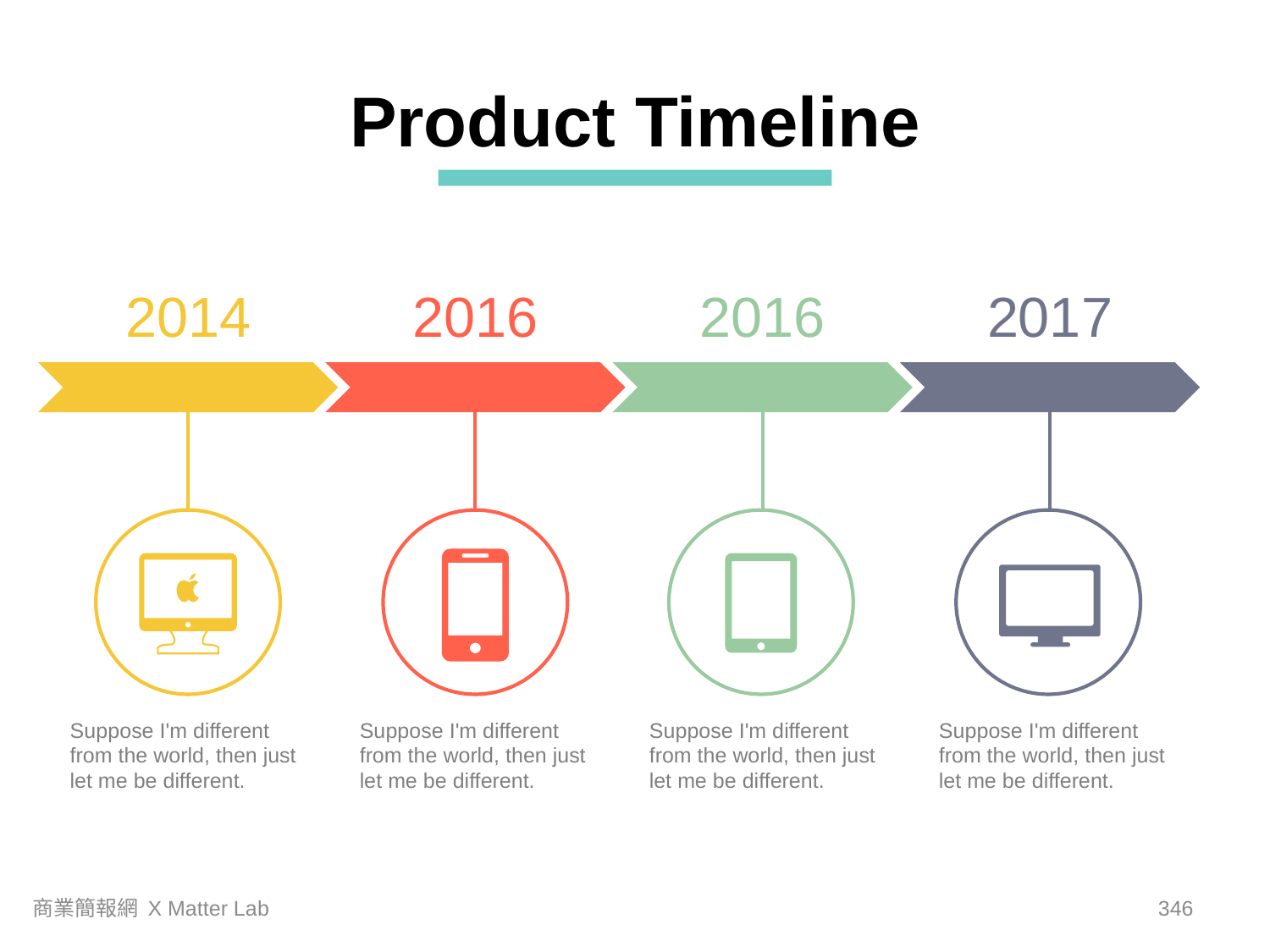

Product Timeline

2014
2016
2016
2017

Suppose I'm different from the world, then just let me be different.
Suppose I'm different from the world, then just let me be different.
Suppose I'm different from the world, then just let me be different.
Suppose I'm different from the world, then just let me be different.
商業簡報網 X Matter Lab
346